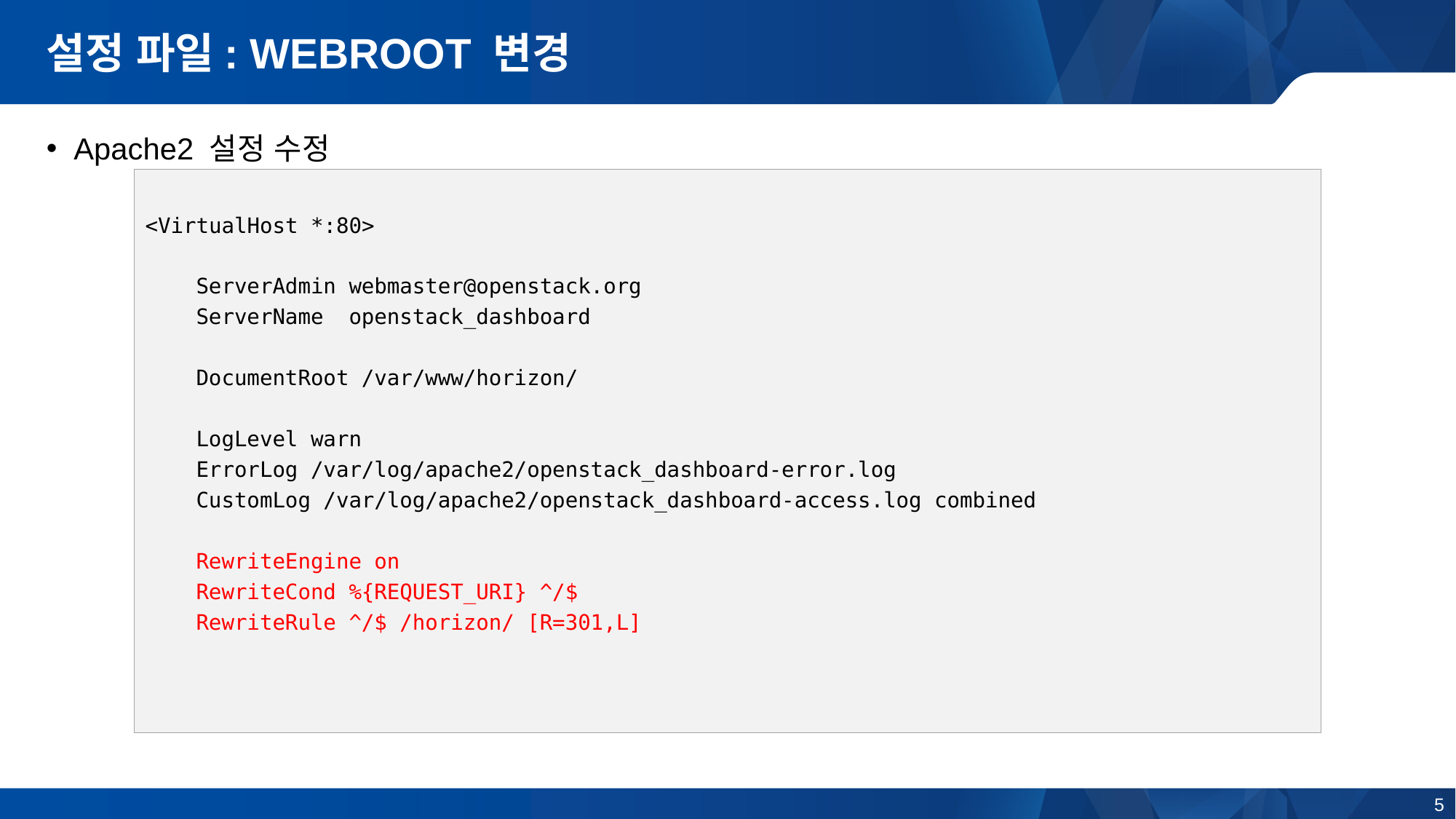

# 설정 파일: WEBROOT 변경
Apache2 설정 수정
<VirtualHost *:80>

    ServerAdmin webmaster@openstack.org
    ServerName  openstack_dashboard

    DocumentRoot /var/www/horizon/

    LogLevel warn
    ErrorLog /var/log/apache2/openstack_dashboard-error.log
    CustomLog /var/log/apache2/openstack_dashboard-access.log combined

    RewriteEngine on
    RewriteCond %{REQUEST_URI} ^/$
    RewriteRule ^/$ /horizon/ [R=301,L]

5